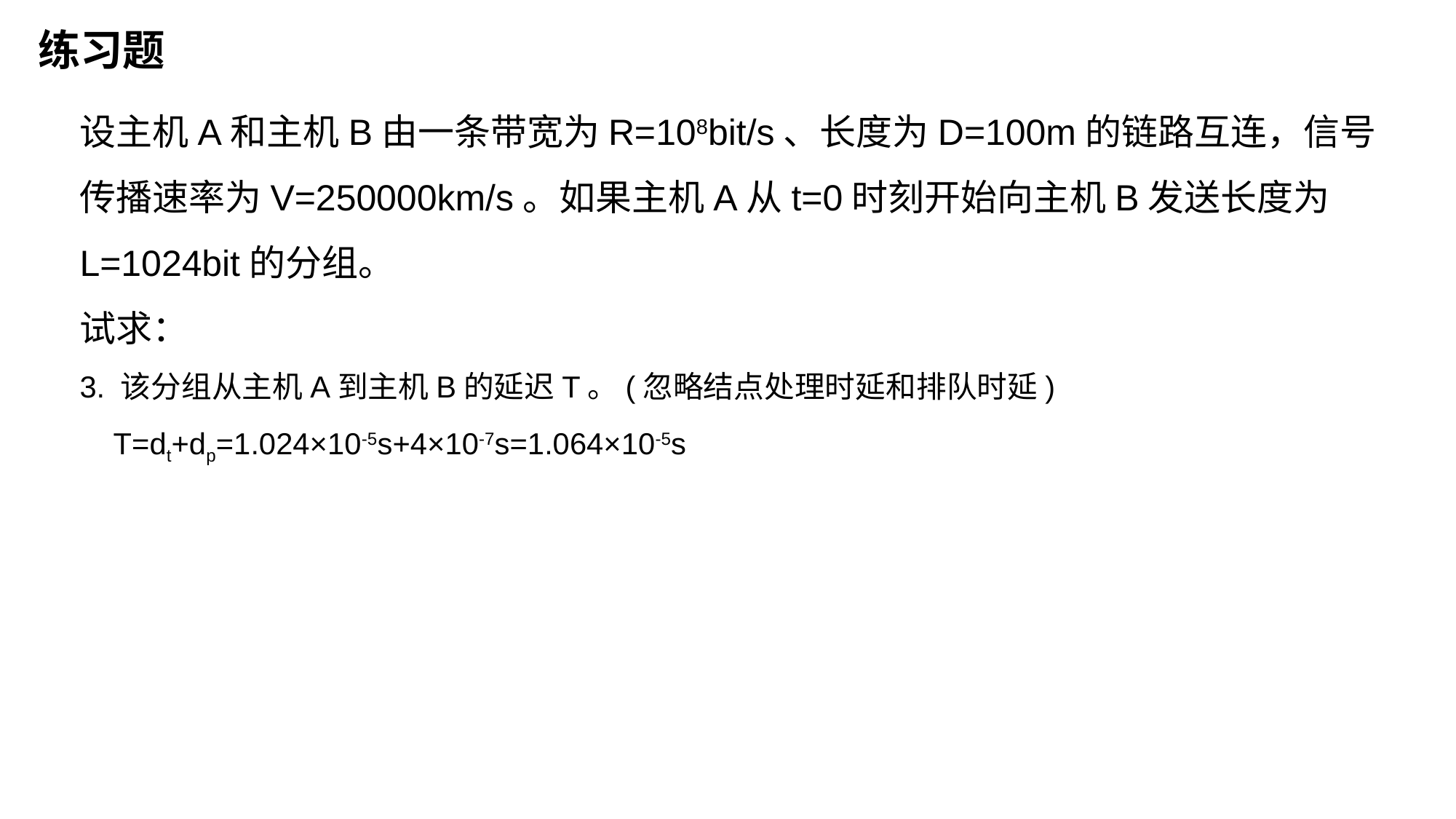

练习题
设主机A和主机B由一条带宽为R=108bit/s、长度为D=100m的链路互连，信号传播速率为V=250000km/s。如果主机A从t=0时刻开始向主机B发送长度为 L=1024bit的分组。
试求：
3. 该分组从主机A到主机B的延迟T。(忽略结点处理时延和排队时延)
    T=dt+dp=1.024×10-5s+4×10-7s=1.064×10-5s